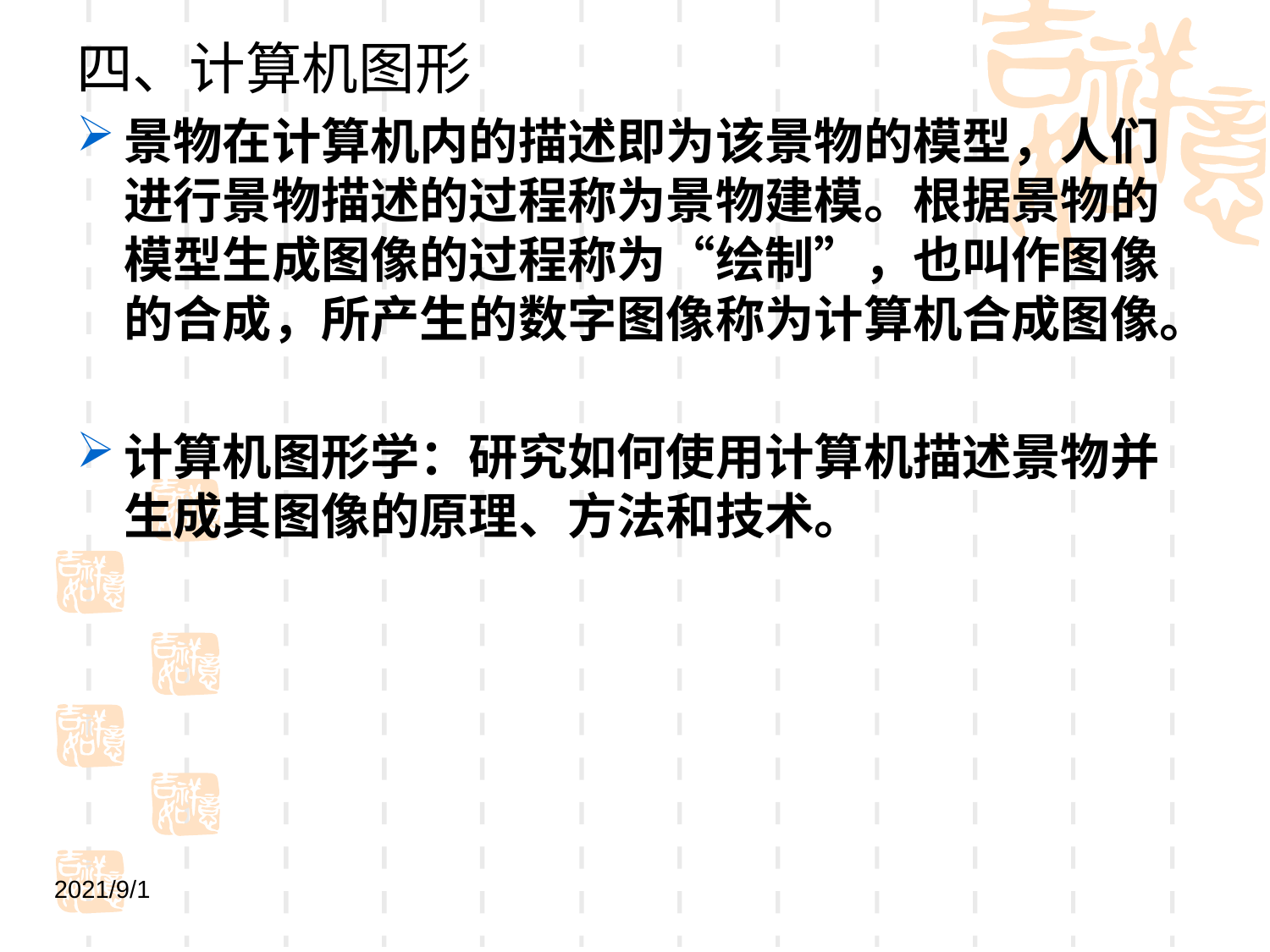

四、计算机图形
景物在计算机内的描述即为该景物的模型，人们进行景物描述的过程称为景物建模。根据景物的模型生成图像的过程称为“绘制”，也叫作图像的合成，所产生的数字图像称为计算机合成图像。

计算机图形学：研究如何使用计算机描述景物并生成其图像的原理、方法和技术。
2021/9/1